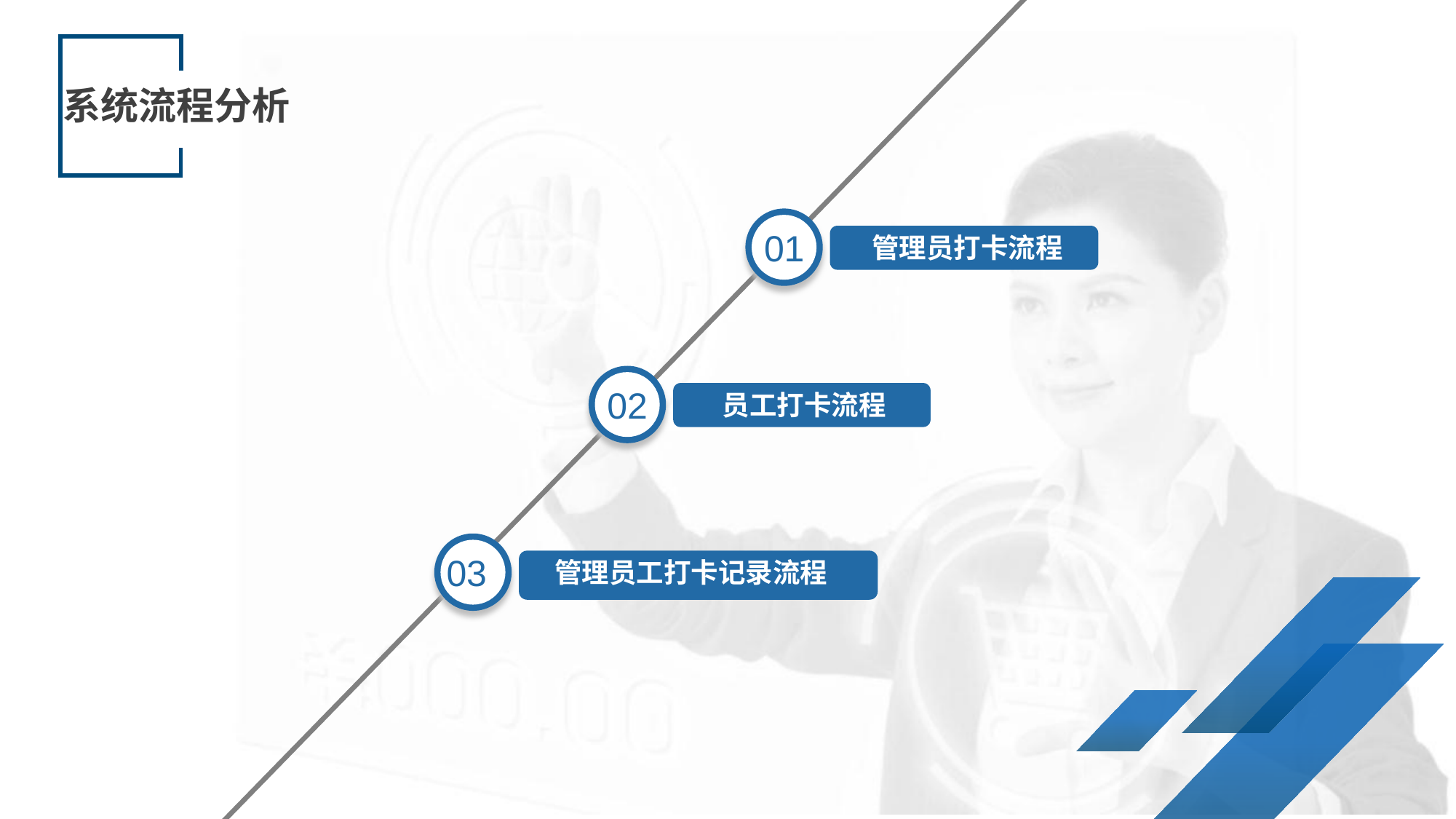

系统流程分析

01
管理员打卡流程

02
员工打卡流程

03
   管理员工打卡记录流程